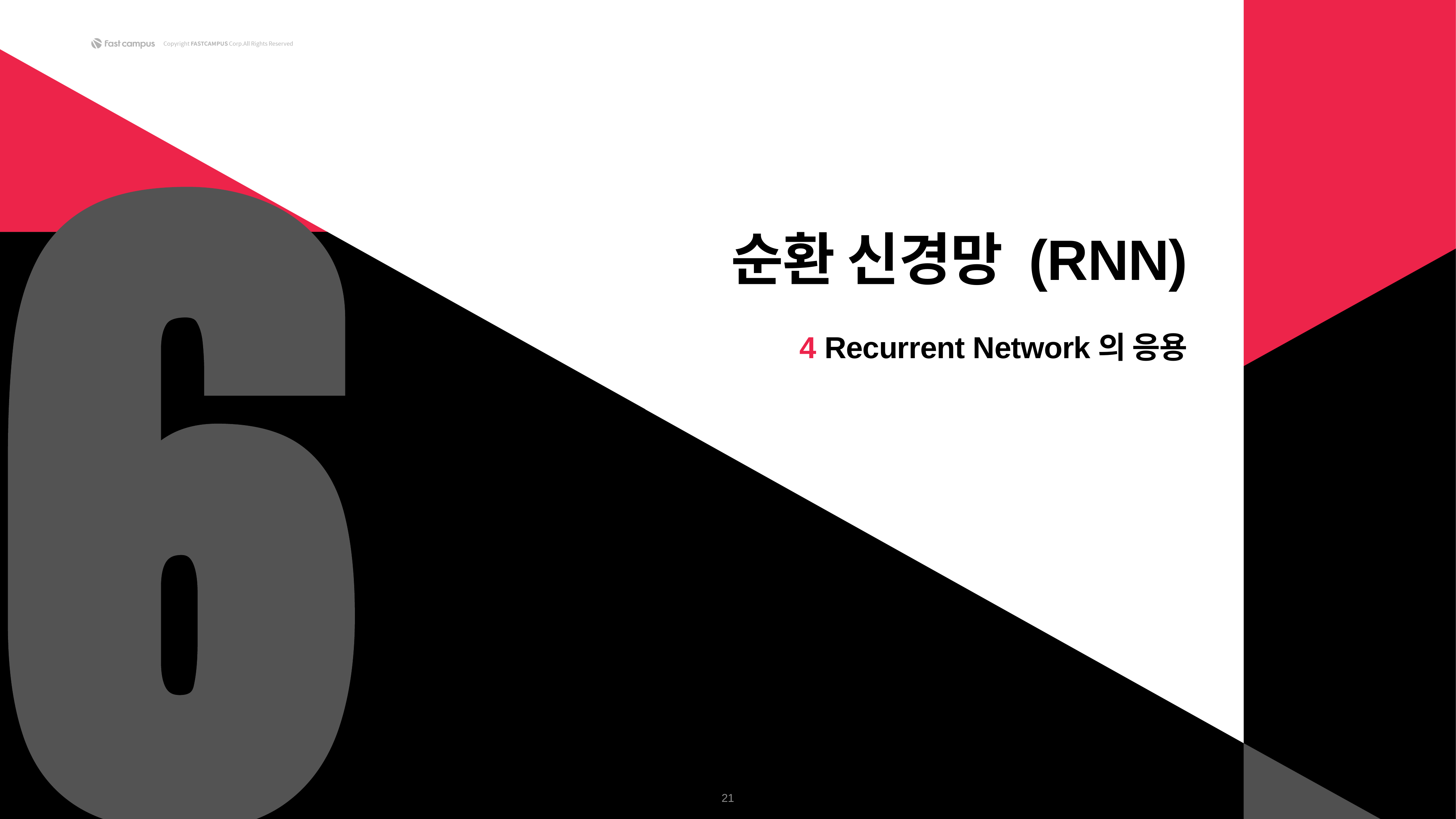

6
순환 신경망 (RNN)

4 Recurrent Network의 응용

21